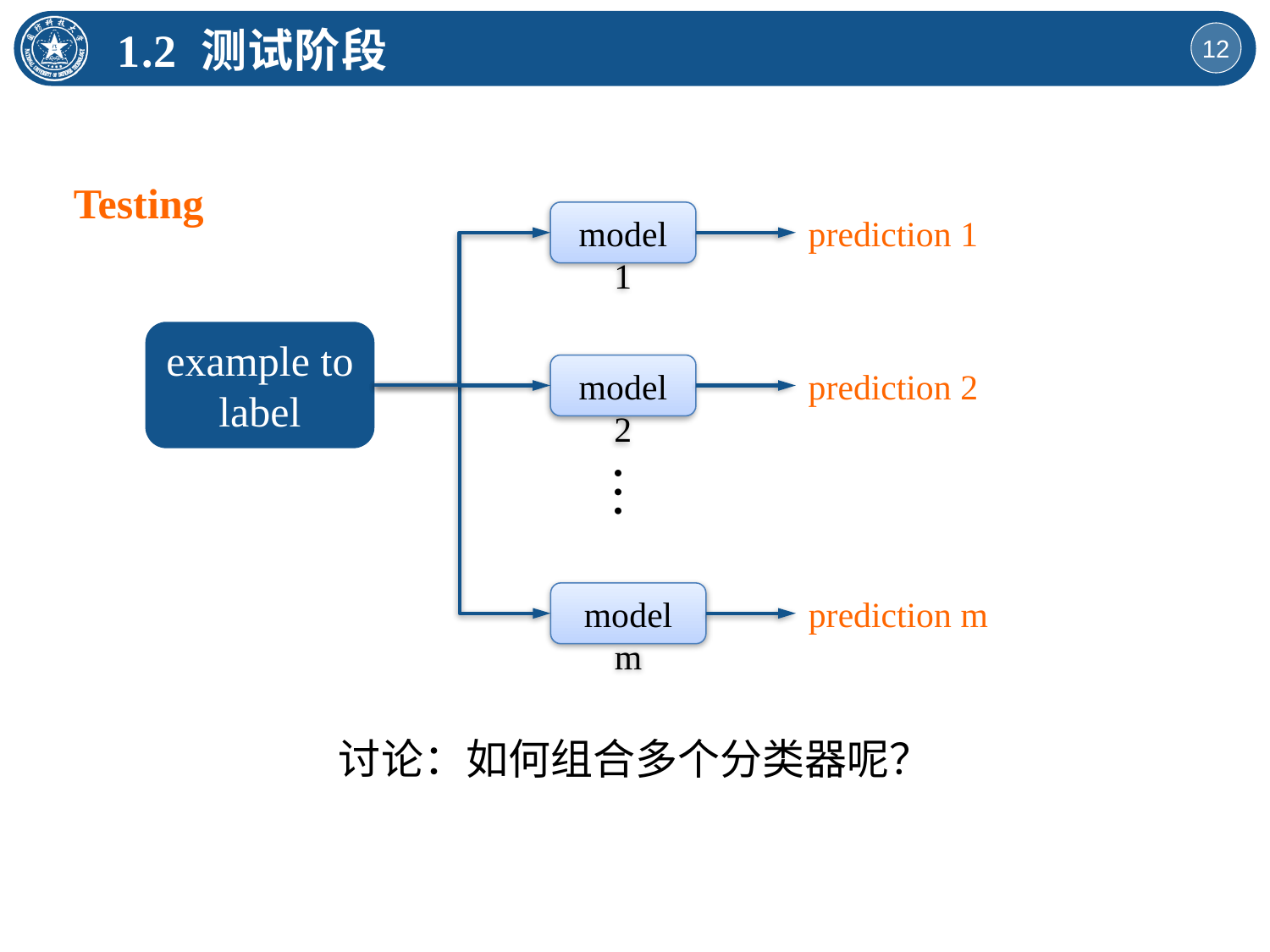

1.2 测试阶段
Testing
model 1
prediction 1
example to label
model 2
prediction 2
…
model m
prediction m
讨论：如何组合多个分类器呢？